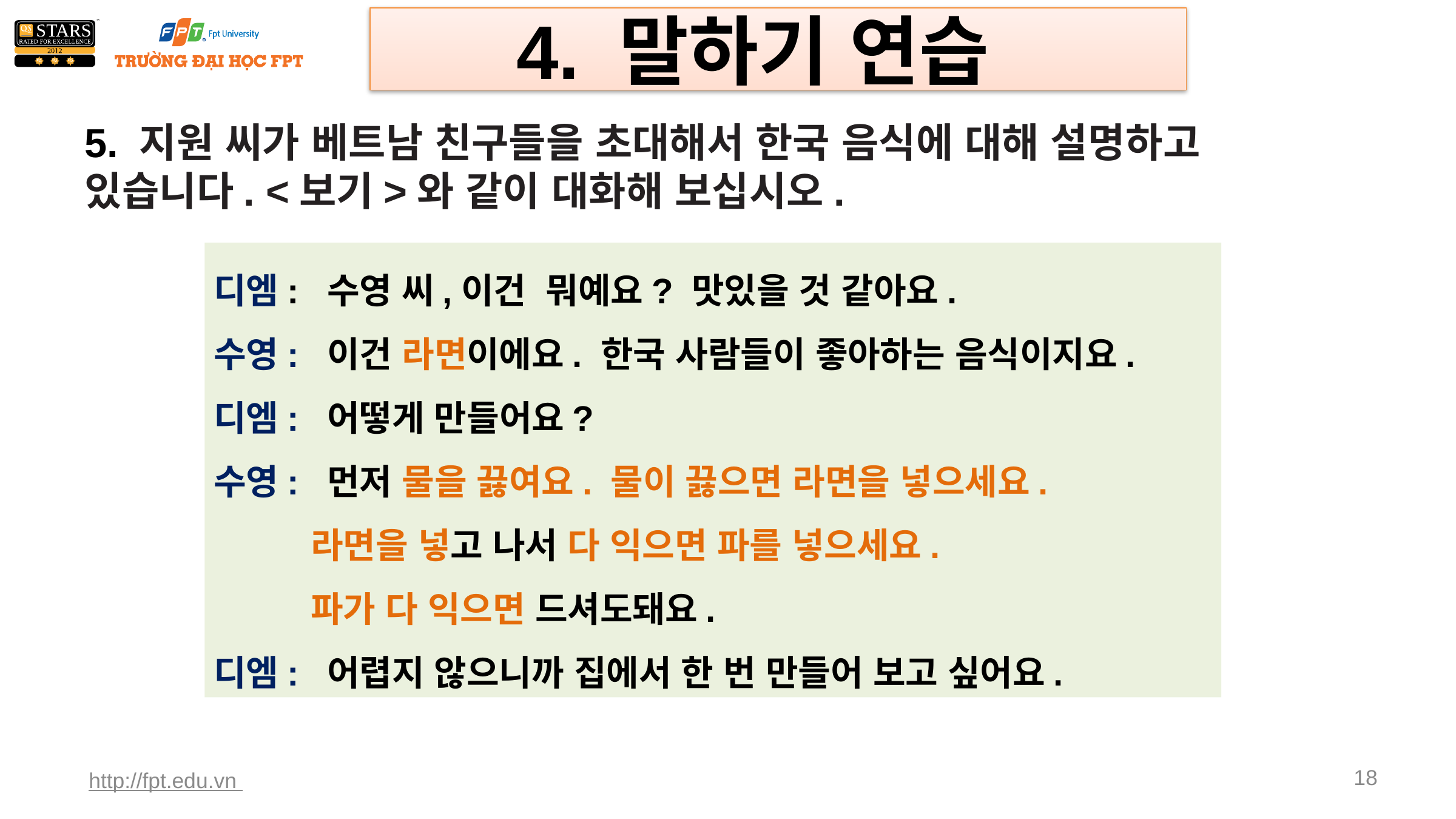

4. 말하기 연습
5. 지원 씨가 베트남 친구들을 초대해서 한국 음식에 대해 설명하고 있습니다. <보기>와 같이 대화해 보십시오.
디엠:  수영 씨,이건  뭐예요? 맛있을 것 같아요.
수영:  이건 라면이에요. 한국 사람들이 좋아하는 음식이지요.
디엠:  어떻게 만들어요?
수영:  먼저 물을 끓여요. 물이 끓으면 라면을 넣으세요.
         라면을 넣고 나서 다 익으면 파를 넣으세요.
         파가 다 익으면 드셔도돼요.
디엠:  어렵지 않으니까 집에서 한 번 만들어 보고 싶어요.
http://fpt.edu.vn
18